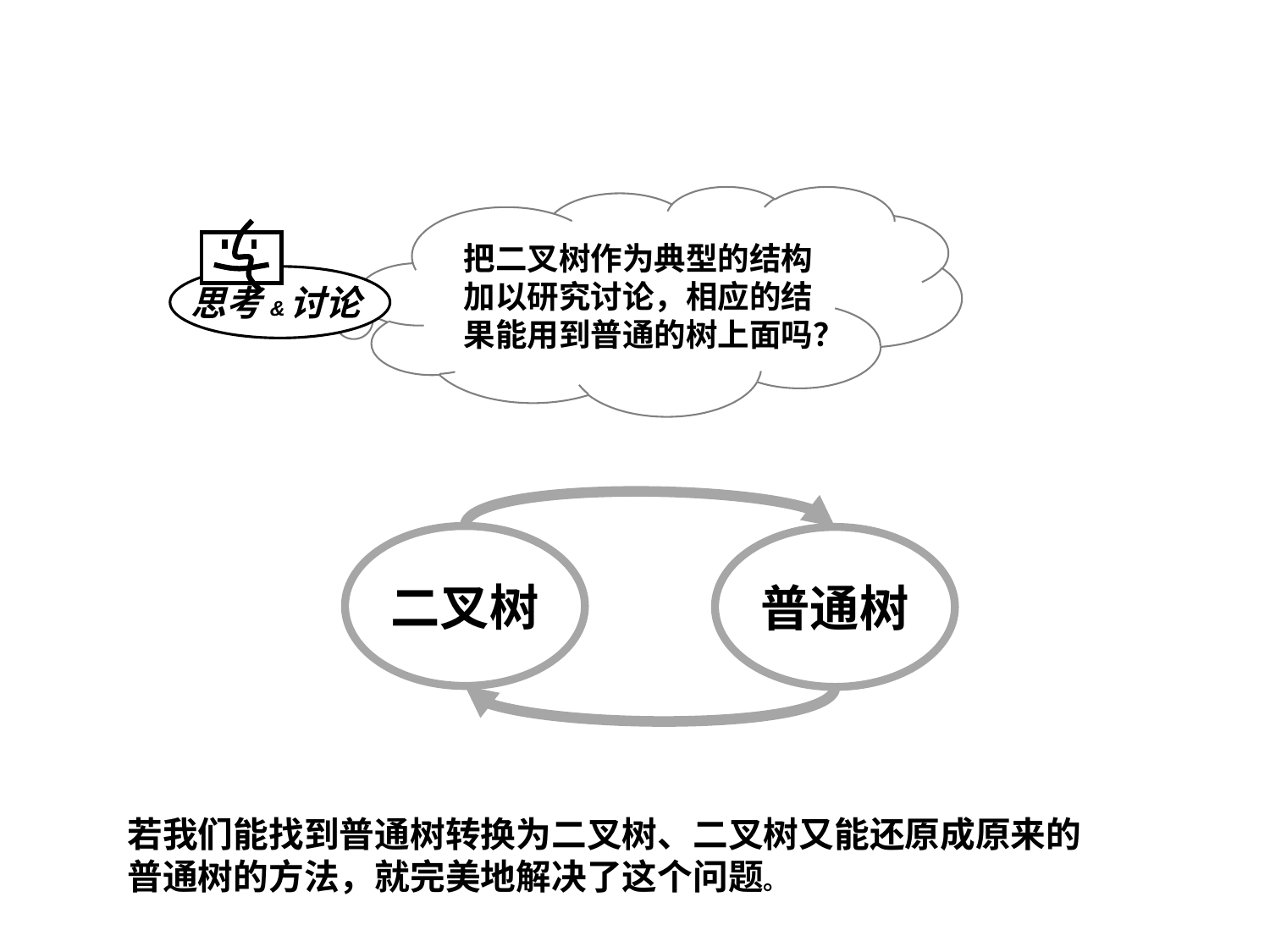

把二叉树作为典型的结构加以研究讨论，相应的结果能用到普通的树上面吗？

思考&讨论
二叉树
普通树
若我们能找到普通树转换为二叉树、二叉树又能还原成原来的普通树的方法，就完美地解决了这个问题。
41